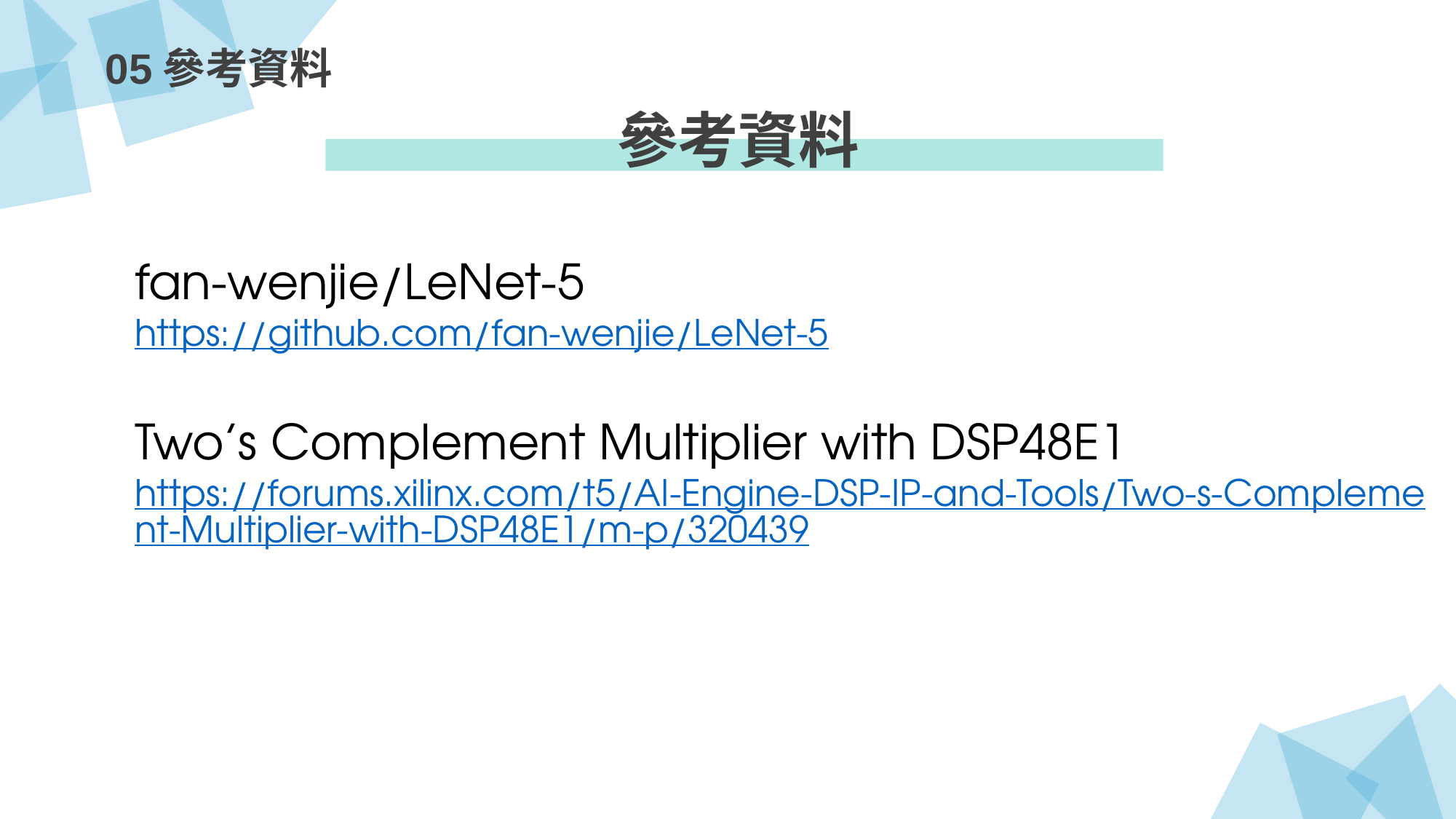

05參考資料
參考資料

fan-wenjie/LeNet-5
https://github.com/fan-wenjie/LeNet-5

Two’s Complement Multiplier with DSP48E1
https://forums.xilinx.com/t5/AI-Engine-DSP-IP-and-Tools/Two-s-Complement-Multiplier-with-DSP48E1/m-p/320439